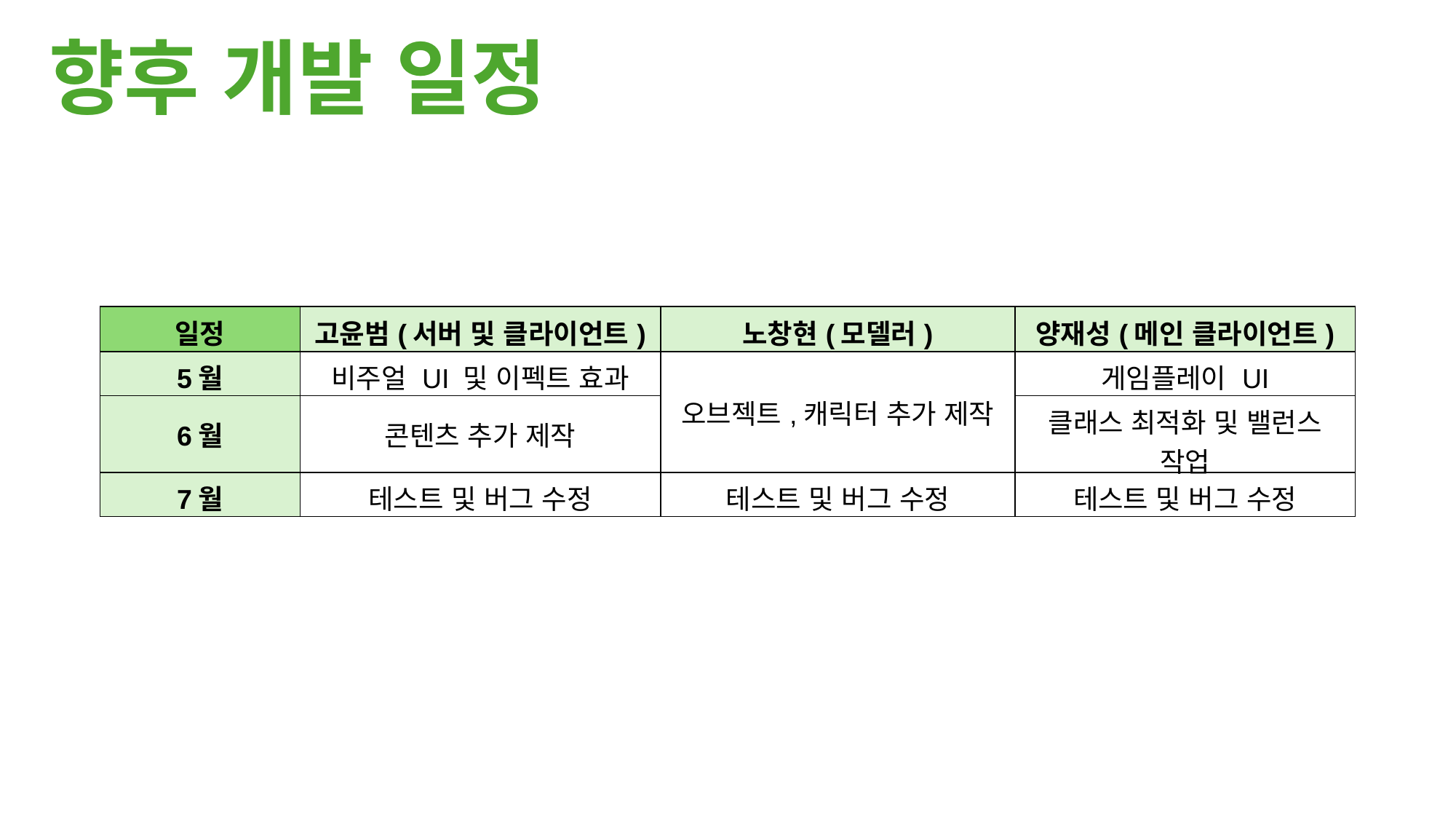

향후 개발 일정
| 일정 | 고윤범(서버 및 클라이언트) | 노창현(모델러) | 양재성(메인 클라이언트) |
| --- | --- | --- | --- |
| 5월 | 비주얼 UI 및 이펙트 효과 | 오브젝트,캐릭터 추가 제작 | 게임플레이 UI |
| 6월 | 콘텐츠 추가 제작 |  | 클래스 최적화 및 밸런스 작업 |
| 7월 | 테스트 및 버그 수정 | 테스트 및 버그 수정 | 테스트 및 버그 수정 |